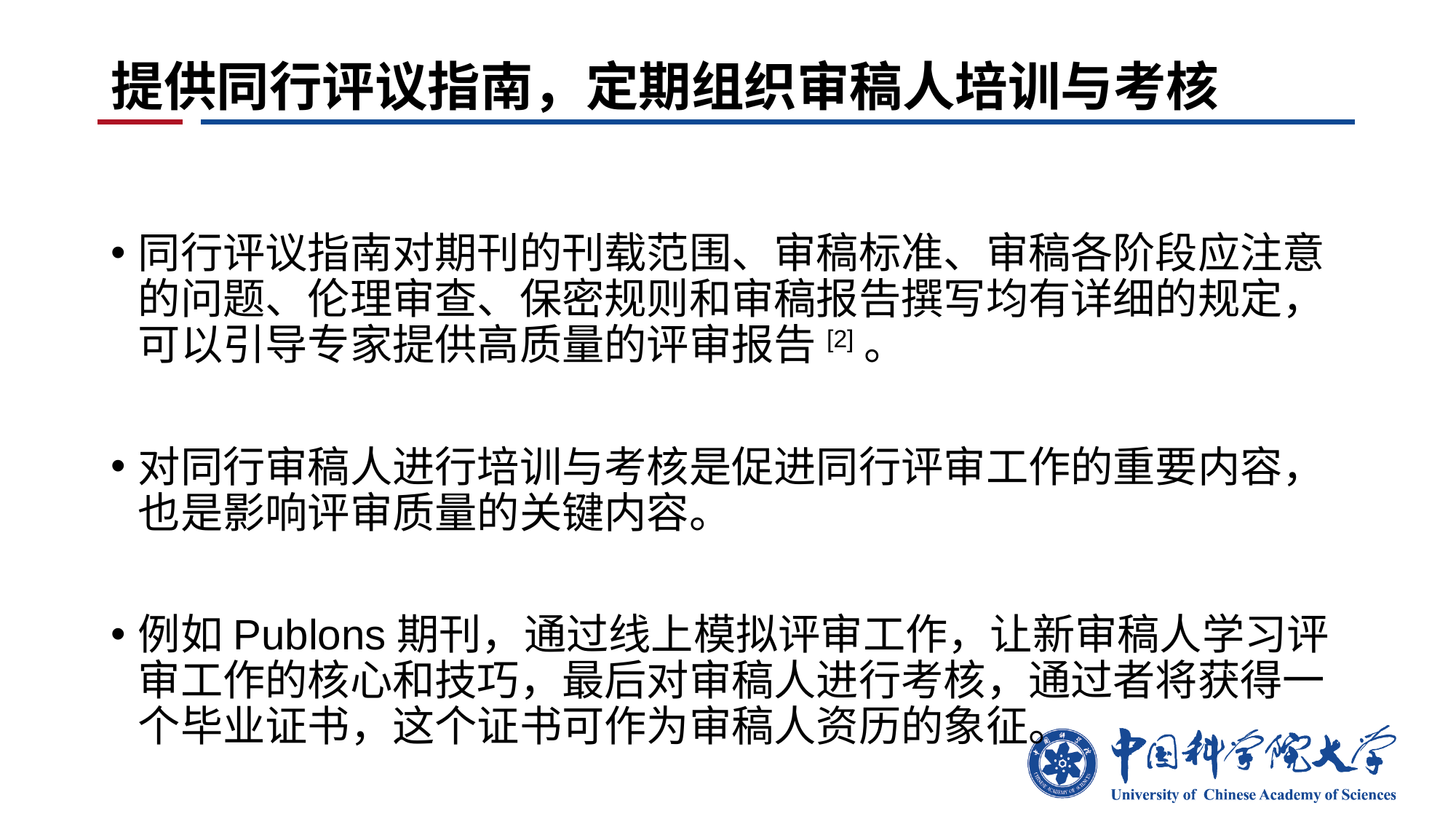

# 提供同行评议指南，定期组织审稿人培训与考核

同行评议指南对期刊的刊载范围、审稿标准、审稿各阶段应注意的问题、伦理审查、保密规则和审稿报告撰写均有详细的规定，可以引导专家提供高质量的评审报告[2]。

对同行审稿人进行培训与考核是促进同行评审工作的重要内容，也是影响评审质量的关键内容。

例如Publons期刊，通过线上模拟评审工作，让新审稿人学习评审工作的核心和技巧，最后对审稿人进行考核，通过者将获得一个毕业证书，这个证书可作为审稿人资历的象征。